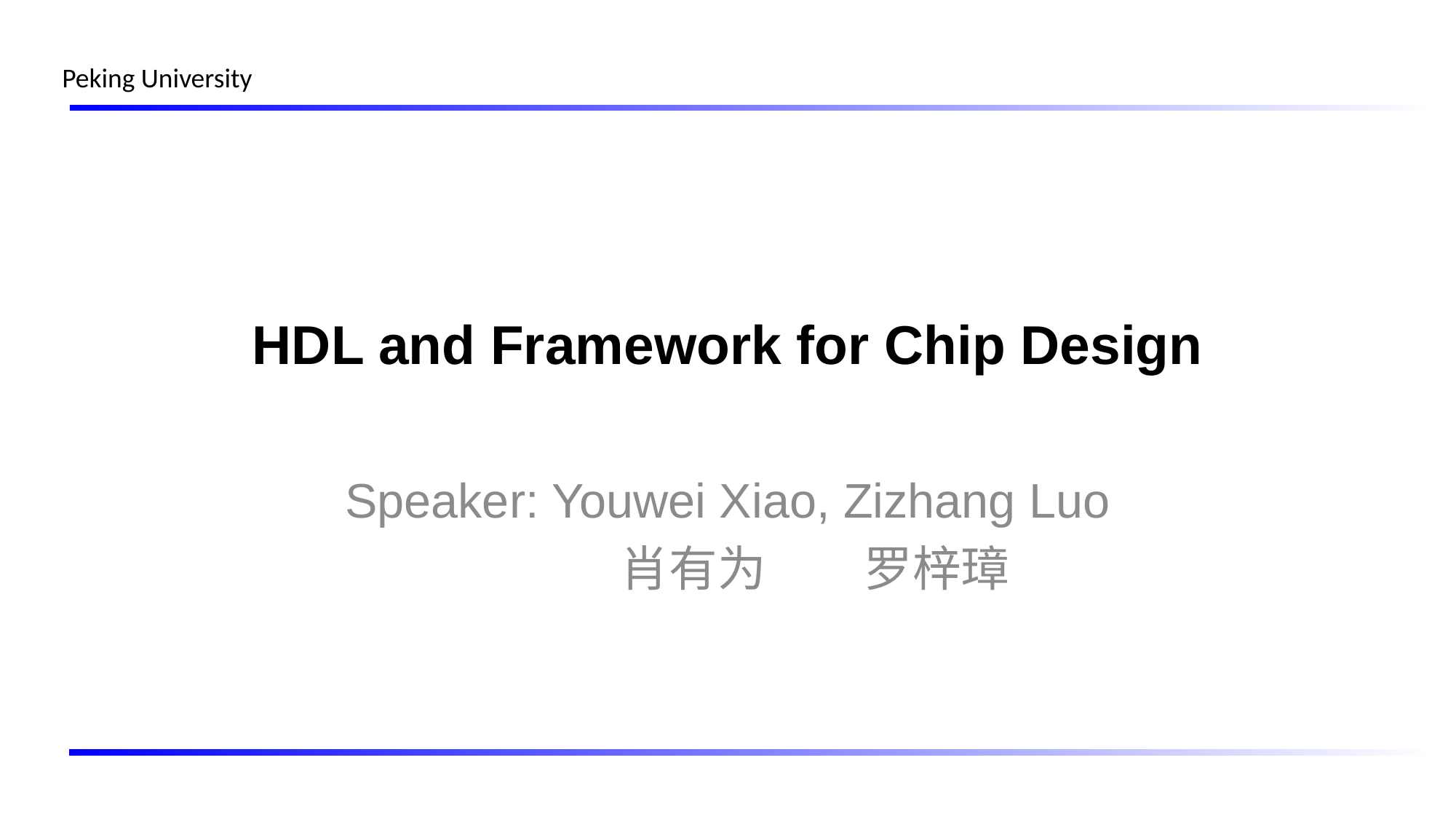

# HDL and Framework for Chip Design
Speaker: Youwei Xiao, Zizhang Luo
               肖有为         罗梓璋